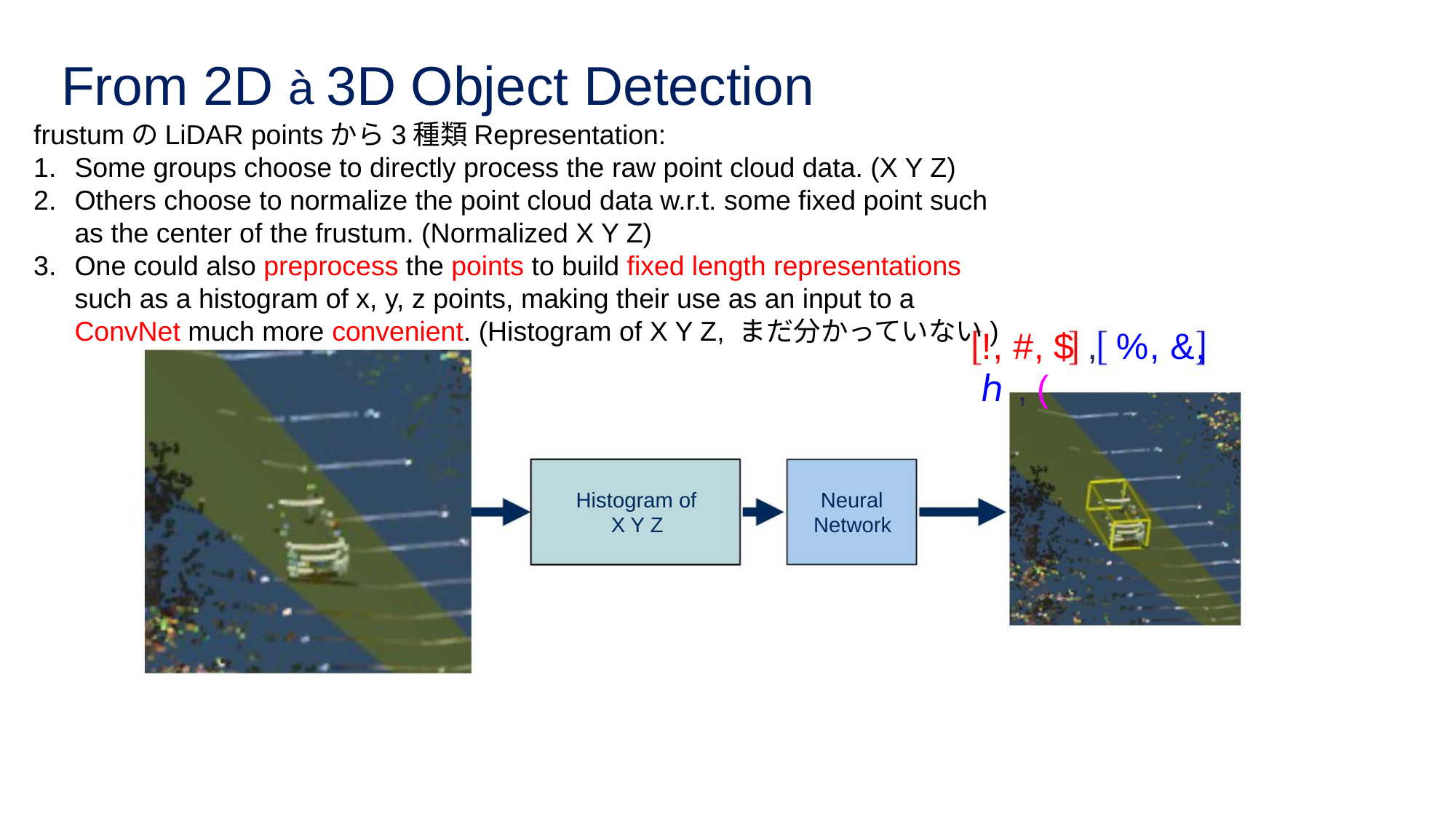

From 2D à 3D Object Detection
frustumのLiDAR pointsから3種類Representation:
Some groups choose to directly process the raw point cloud data. (X Y Z)
Others choose to normalize the point cloud data w.r.t. some fixed point such as the center of the frustum. (Normalized X Y Z)
One could also preprocess the points to build fixed length representations such as a histogram of x, y, z points, making their use as an input to a ConvNet much more convenient. (Histogram of X Y Z, まだ分かっていない)
!, #, $ , %, &, ℎ , (
Histogram of
X Y Z
Neural
Network